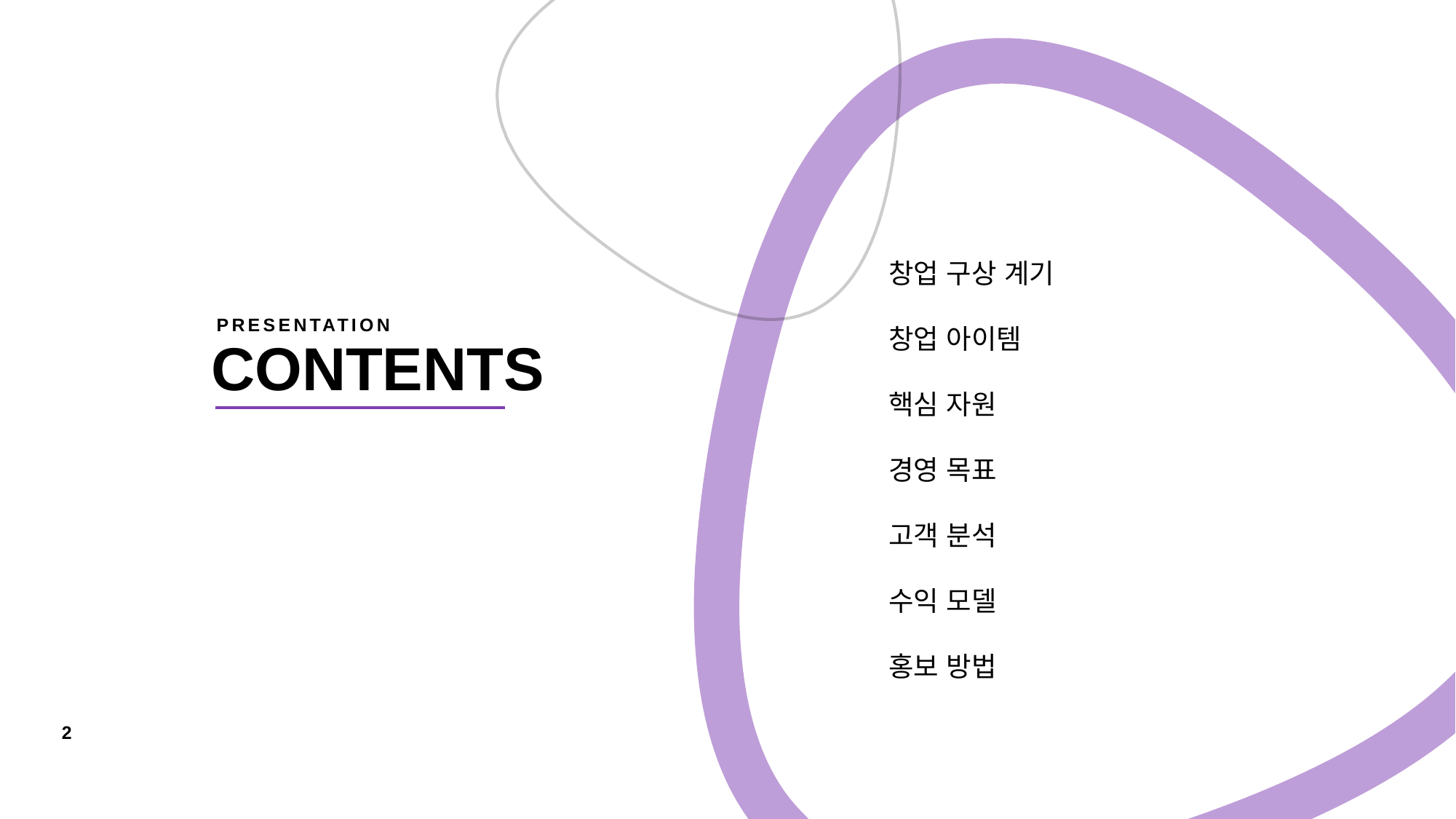

창업 구상 계기
창업 아이템
핵심 자원
경영 목표
고객 분석
수익 모델
홍보 방법
PRESENTATION
CONTENTS